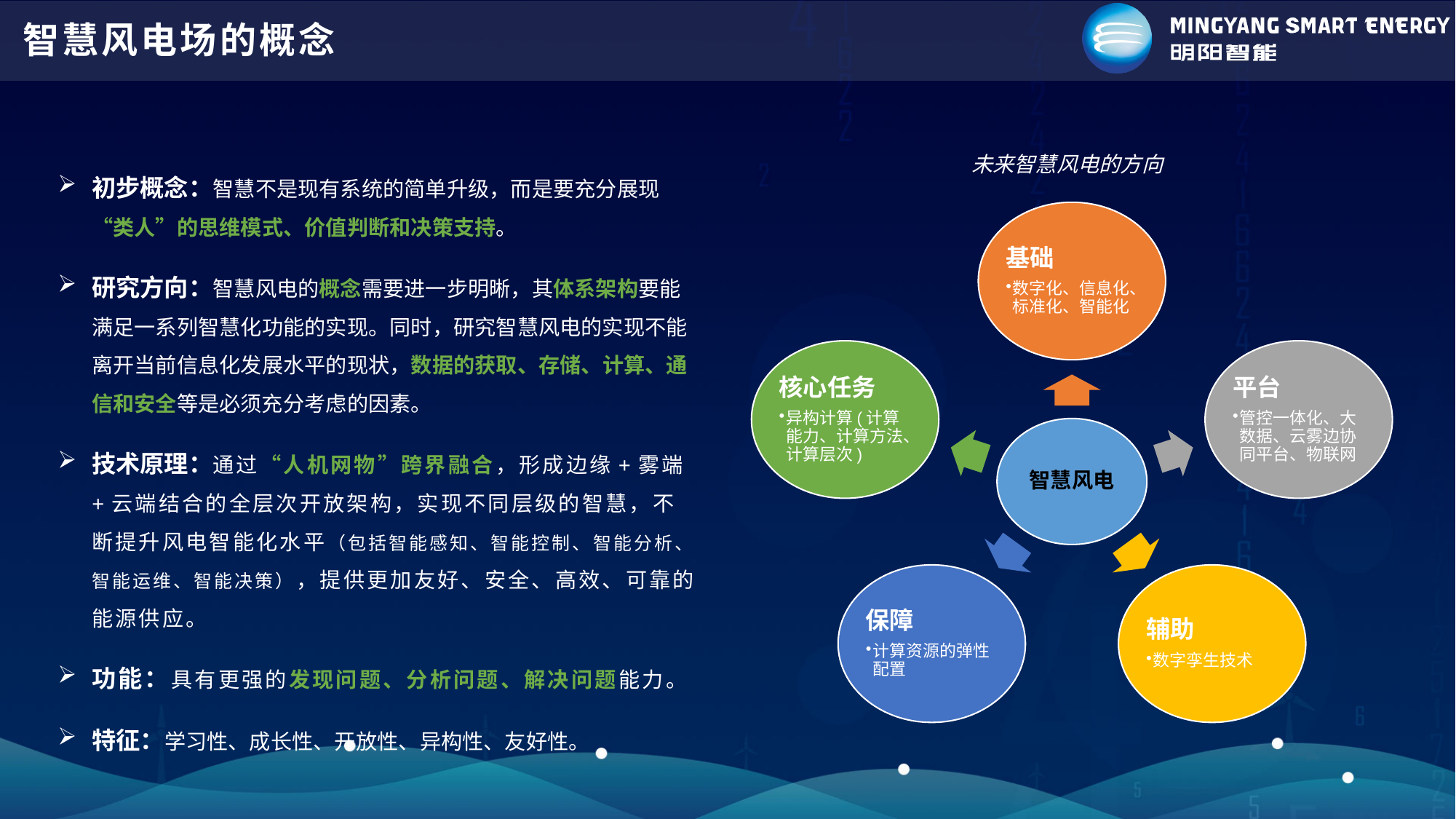

# 智慧风电场的概念
未来智慧风电的方向
初步概念：智慧不是现有系统的简单升级，而是要充分展现“类人”的思维模式、价值判断和决策支持。
研究方向：智慧风电的概念需要进一步明晰，其体系架构要能满足一系列智慧化功能的实现。同时，研究智慧风电的实现不能离开当前信息化发展水平的现状，数据的获取、存储、计算、通信和安全等是必须充分考虑的因素。
技术原理：通过“人机网物”跨界融合，形成边缘+雾端+云端结合的全层次开放架构，实现不同层级的智慧，不断提升风电智能化水平（包括智能感知、智能控制、智能分析、智能运维、智能决策），提供更加友好、安全、高效、可靠的能源供应。
功能：具有更强的发现问题、分析问题、解决问题能力。
特征：学习性、成长性、开放性、异构性、友好性。
基础
数字化、信息化、标准化、智能化
核心任务
异构计算(计算能力、计算方法、计算层次)
平台
管控一体化、大数据、云雾边协同平台、物联网

智慧风电

保障
计算资源的弹性配置
辅助
数字孪生技术